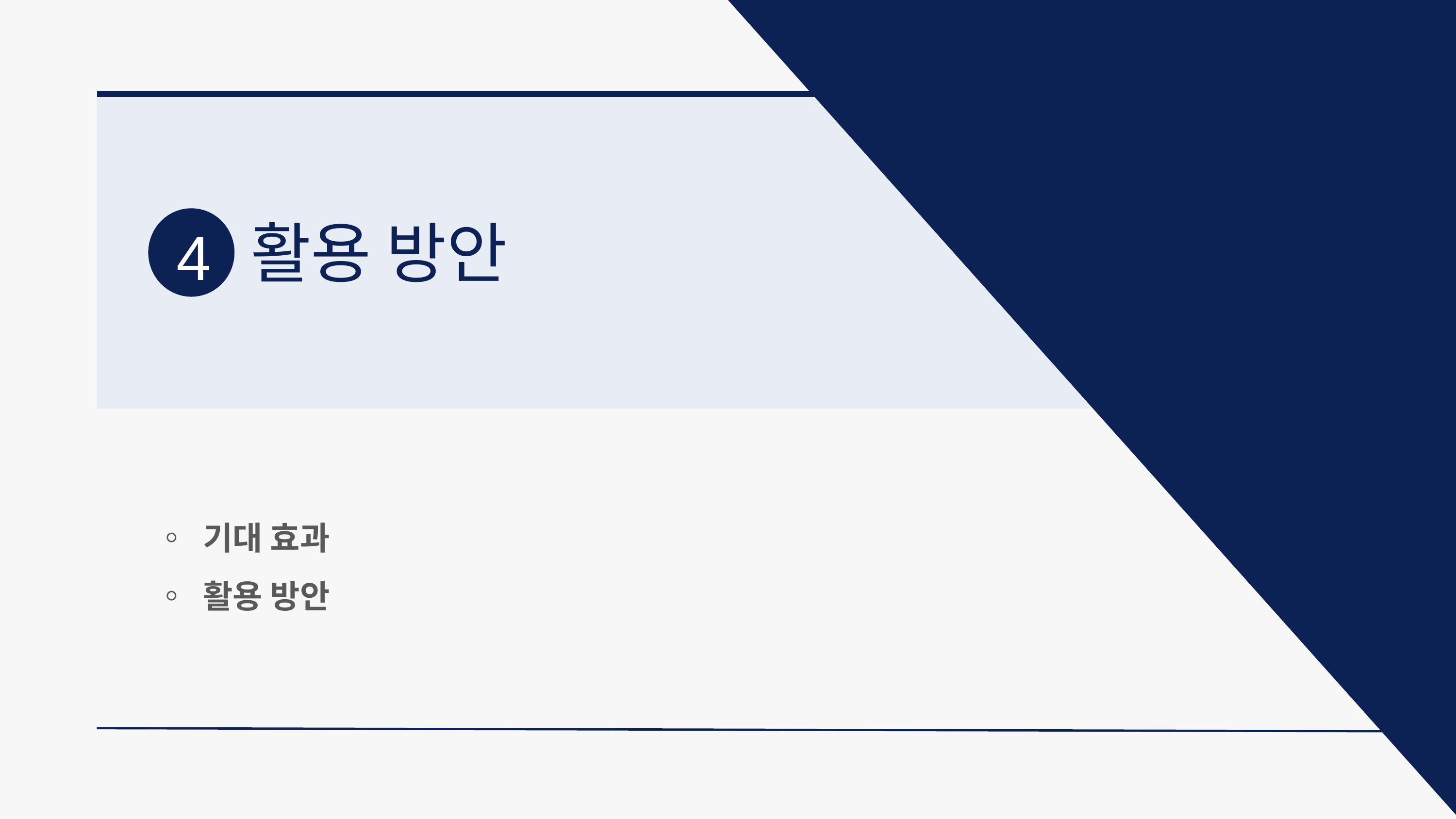

활용 방안

4
◦ 기대 효과
◦ 활용 방안